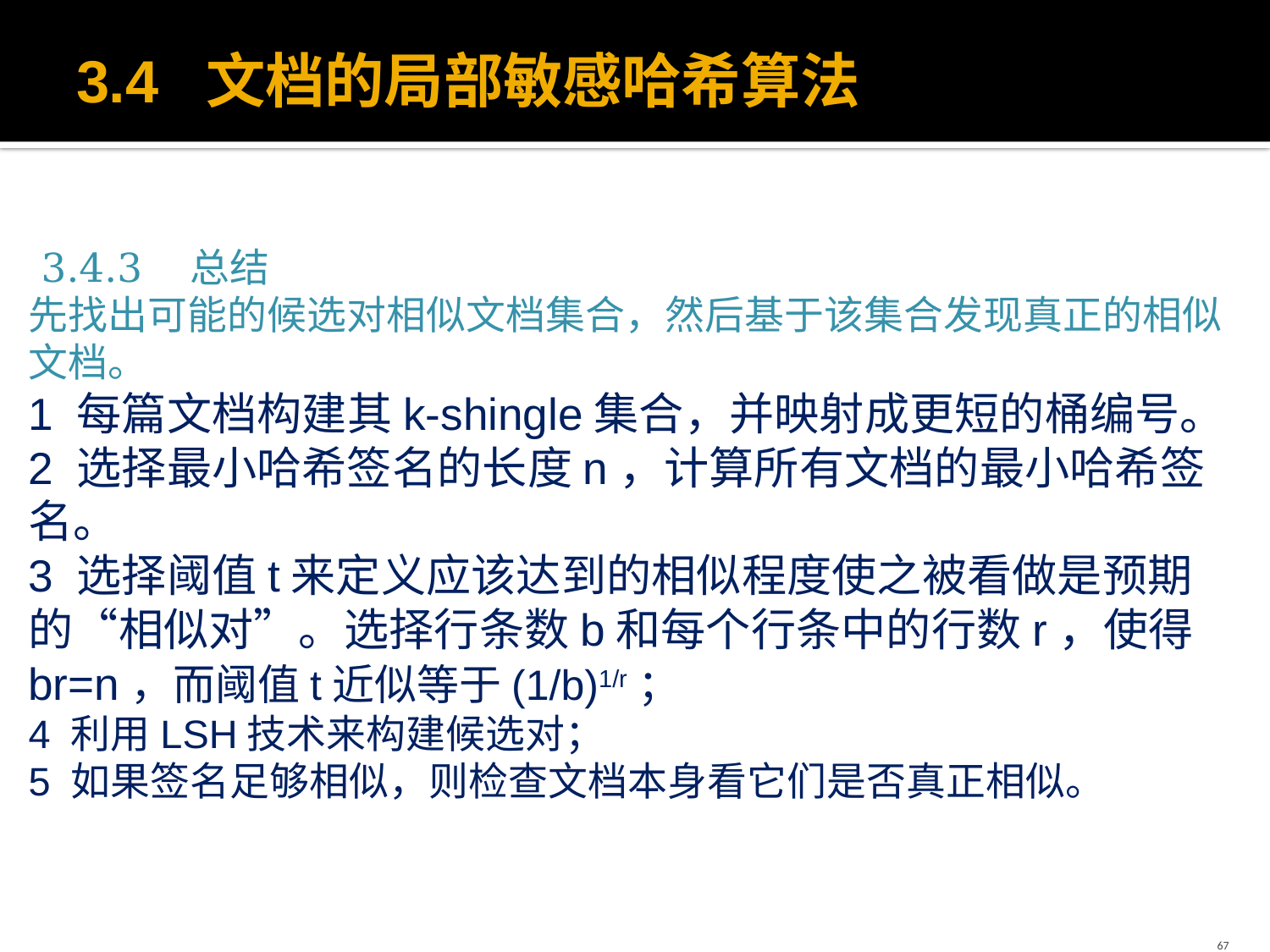

# 3.4  文档的局部敏感哈希算法
 3.4.3   总结
先找出可能的候选对相似文档集合，然后基于该集合发现真正的相似文档。
1 每篇文档构建其k-shingle集合，并映射成更短的桶编号。
2 选择最小哈希签名的长度n，计算所有文档的最小哈希签名。
3 选择阈值t来定义应该达到的相似程度使之被看做是预期的“相似对”。选择行条数b和每个行条中的行数r，使得br=n，而阈值t近似等于(1/b)1/r；
4 利用LSH技术来构建候选对；
5 如果签名足够相似，则检查文档本身看它们是否真正相似。
67